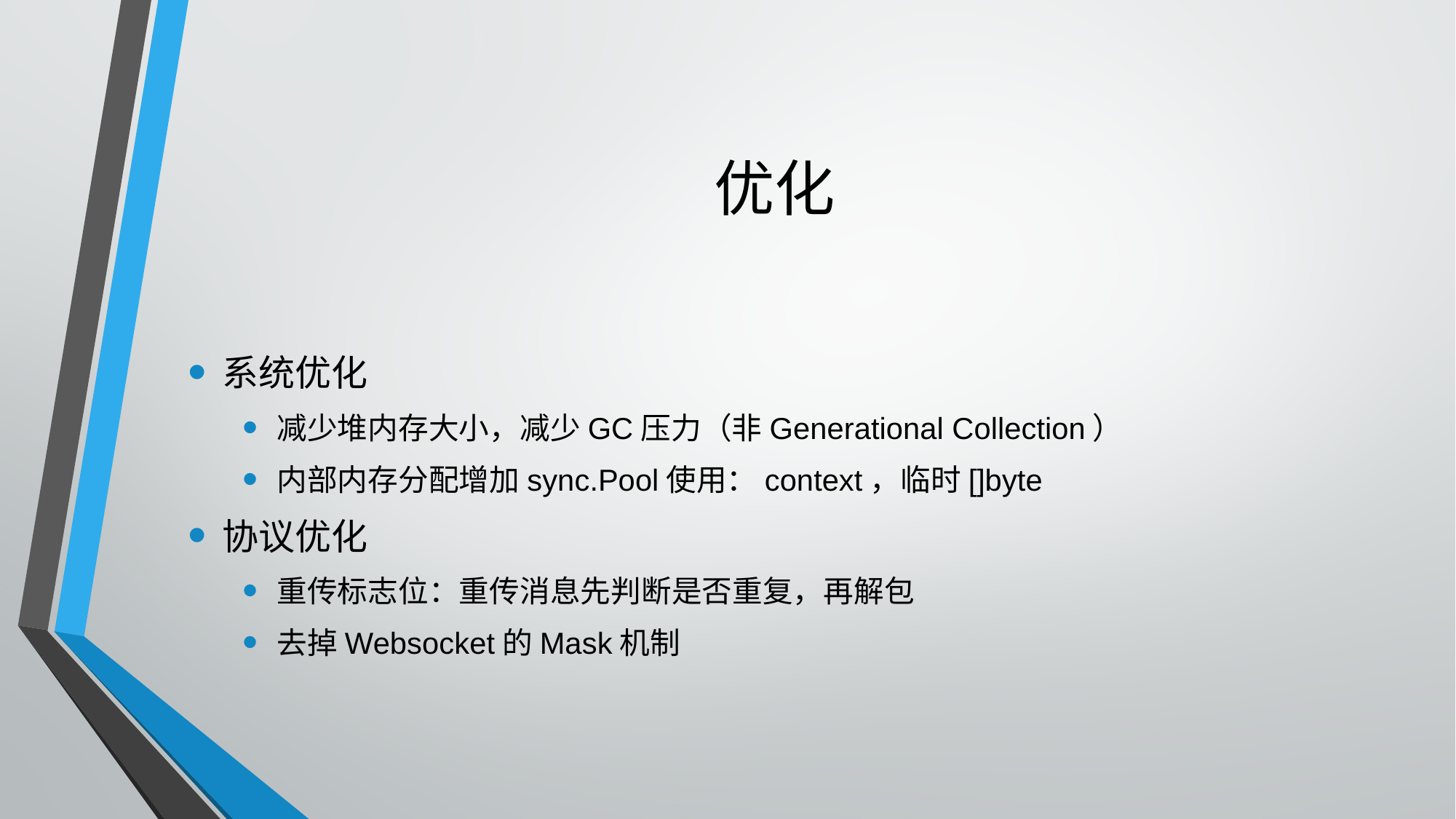

# 优化
系统优化
减少堆内存大小，减少GC压力（非Generational Collection）
内部内存分配增加sync.Pool使用：context，临时[]byte
协议优化
重传标志位：重传消息先判断是否重复，再解包
去掉Websocket的Mask机制